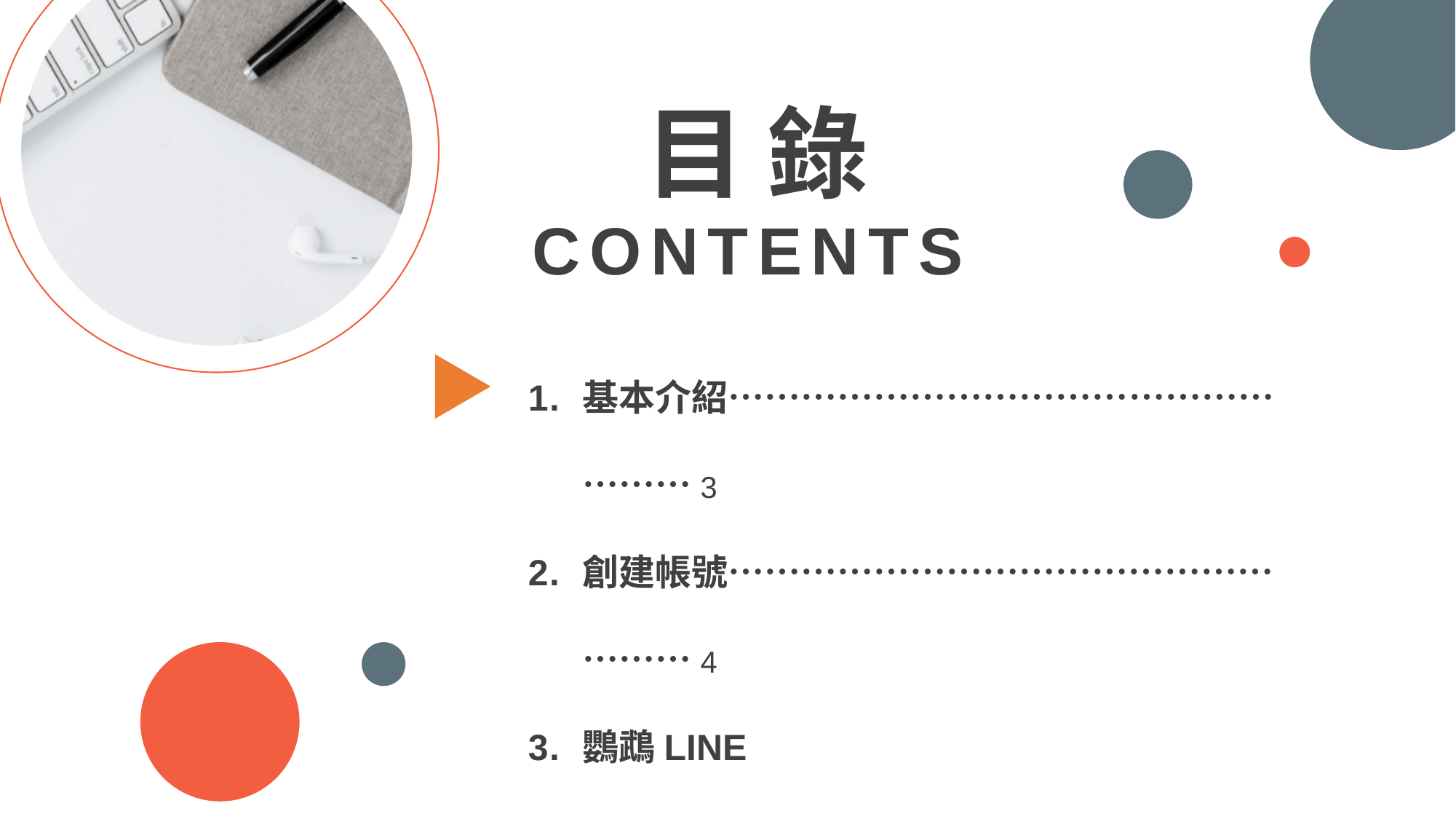

目 錄

CONTENTS

基本介紹………………………………………………3
創建帳號………………………………………………4
鸚鵡LINE Bot…………………………………… 13
圖文式LINE Bot…………………………………14
實作成果……………………………………………15

https://www.ypppt.com/